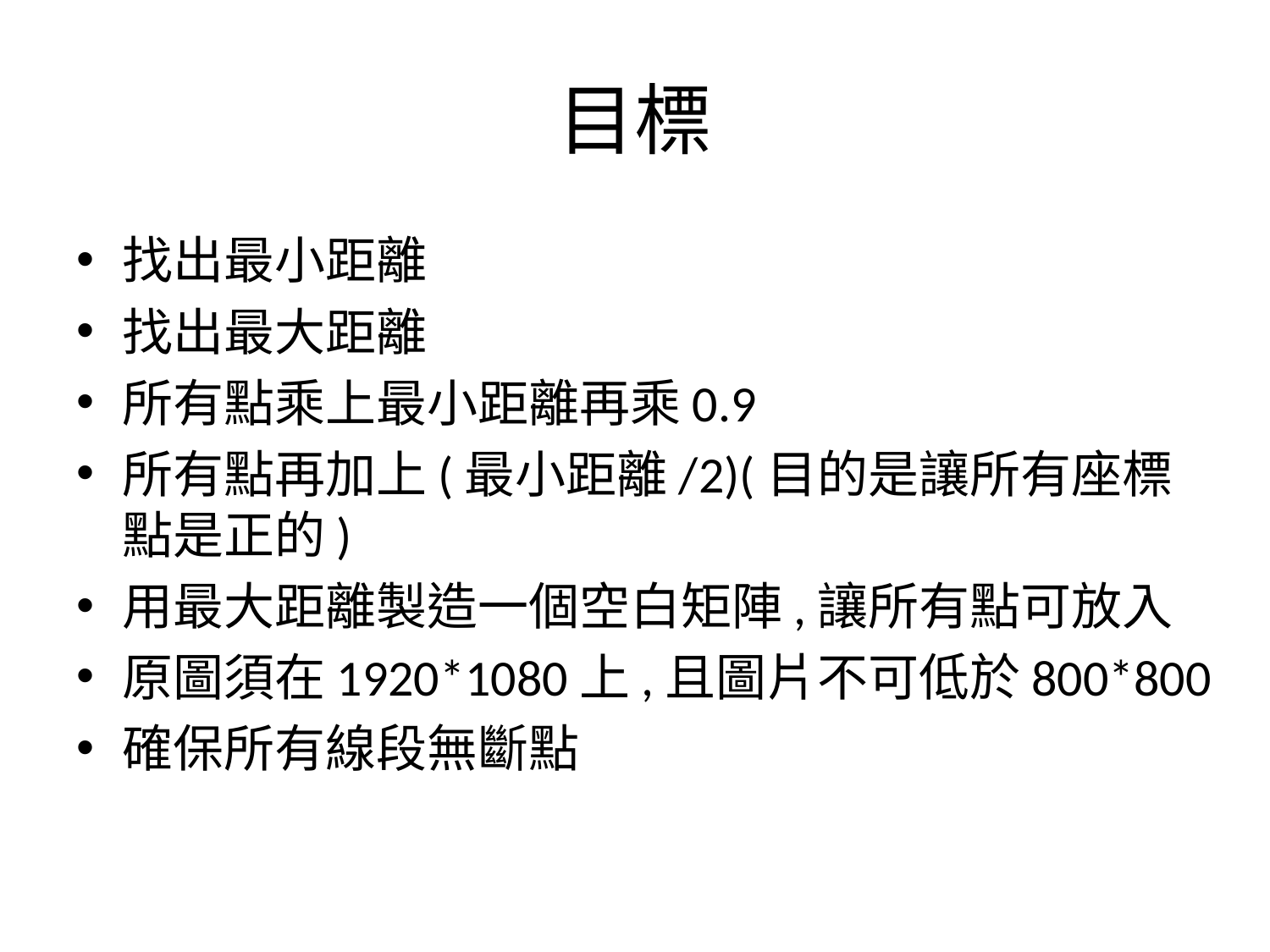

# 目標
找出最小距離
找出最大距離
所有點乘上最小距離再乘0.9
所有點再加上(最小距離/2)(目的是讓所有座標點是正的)
用最大距離製造一個空白矩陣,讓所有點可放入
原圖須在1920*1080上,且圖片不可低於800*800
確保所有線段無斷點